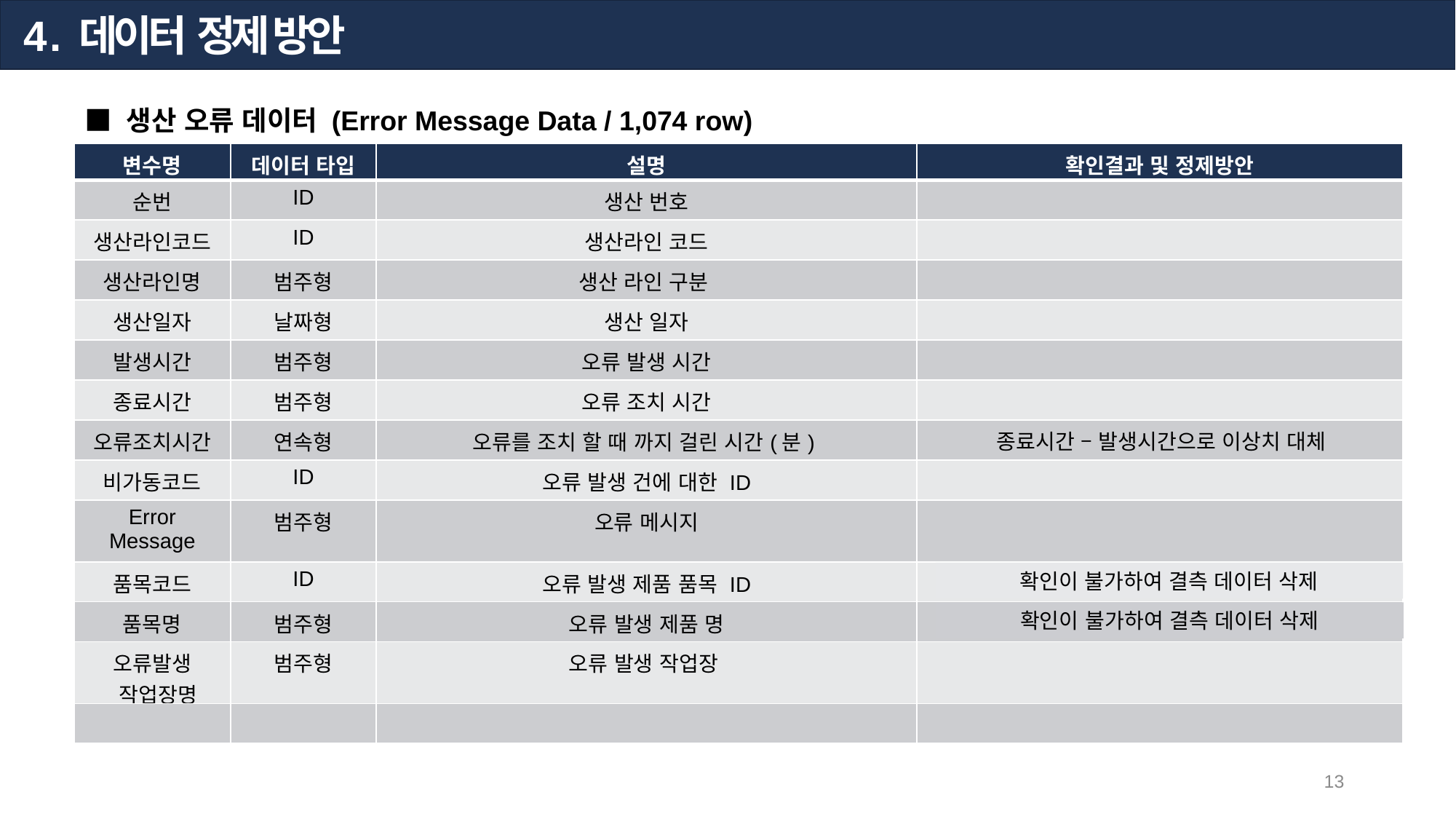

4 . 데이터  정제 방안
■ 생산 오류 데이터 (Error Message Data / 1,074 row)
| 변수명 | 데이터 타입 | 설명 | 확인결과 및 정제방안 |
| --- | --- | --- | --- |
| 순번 | ID | 생산 번호 |  |
| 생산라인코드 | ID | 생산라인 코드 |  |
| 생산라인명 | 범주형 | 생산 라인 구분 |  |
| 생산일자 | 날짜형 | 생산 일자 |  |
| 발생시간 | 범주형 | 오류 발생 시간 |  |
| 종료시간 | 범주형 | 오류 조치 시간 |  |
| 오류조치시간 | 연속형 | 오류를 조치 할 때 까지 걸린 시간(분) |  |
| 비가동코드 | ID | 오류 발생 건에 대한 ID |  |
| Error Message | 범주형 | 오류 메시지 |  |
| 품목코드 | ID | 오류 발생 제품 품목 ID | 결측치 2개 |
| 품목명 | 범주형 | 오류 발생 제품 명 | 결측치 3개 |
| 오류발생 작업장명 | 범주형 | 오류 발생 작업장 |  |
|  |  |  |  |
종료시간 – 발생시간으로 이상치 대체
확인이 불가하여 결측 데이터 삭제
확인이 불가하여 결측 데이터 삭제
13